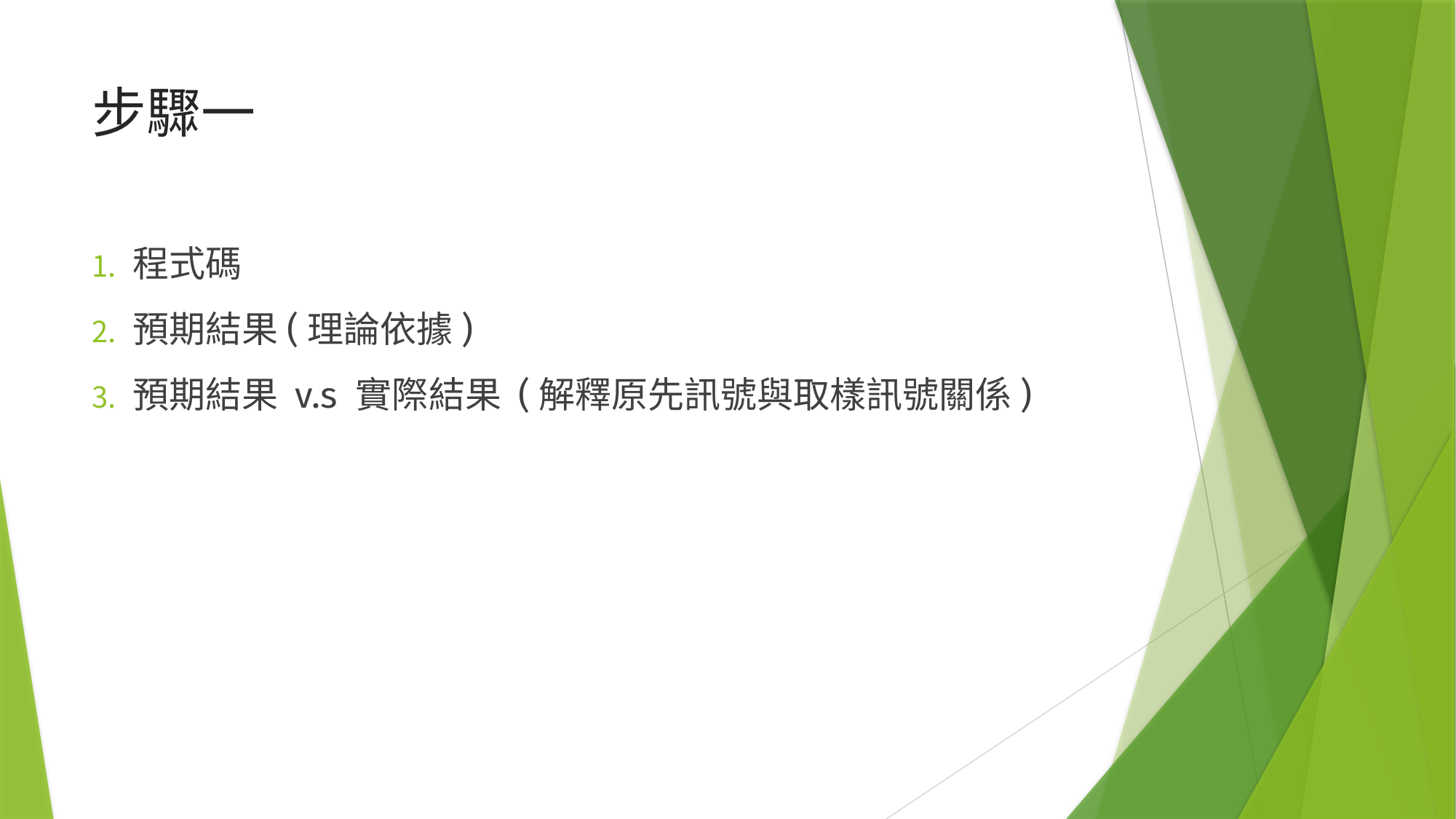

# 步驟一
程式碼
預期結果(理論依據)
預期結果 v.s 實際結果 (解釋原先訊號與取樣訊號關係)